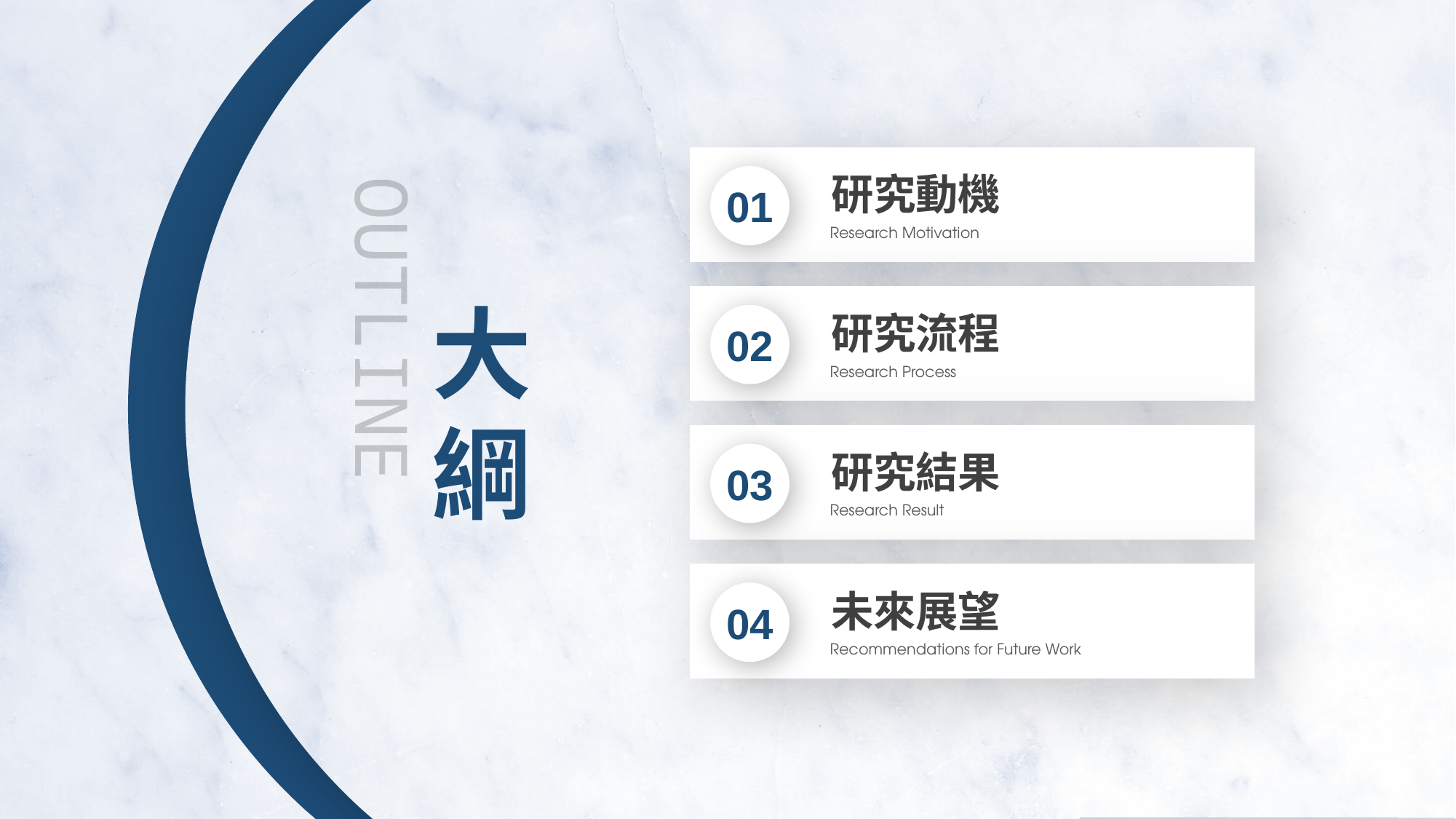

研究動機
Research Motivation
01
大綱

研究流程
Research Process
02
OUTLINE

研究結果
Research Result
03

未來展望
Recommendations for Future Work
04